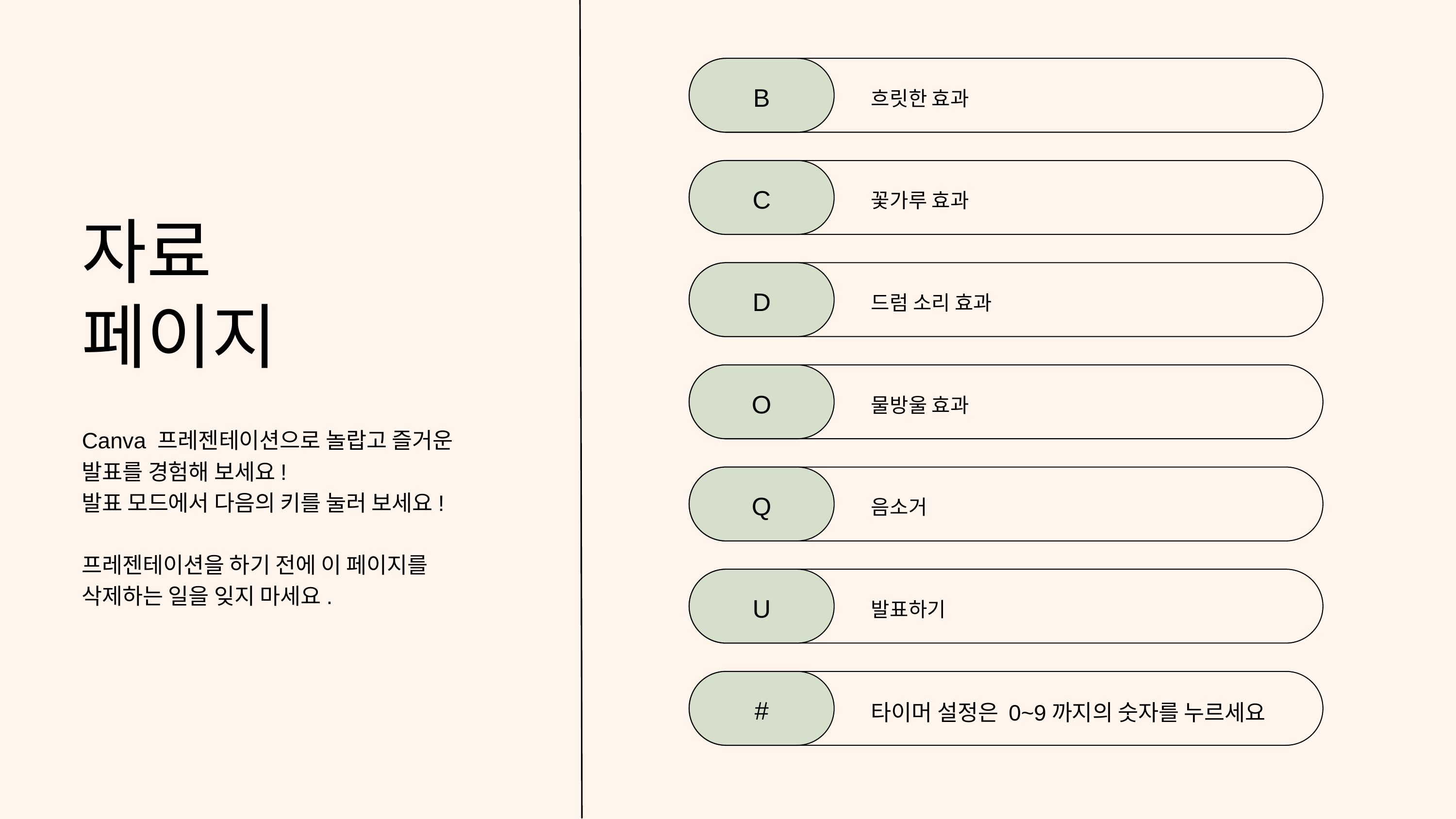

B
흐릿한 효과

C
꽃가루 효과
자료
페이지
Canva 프레젠테이션으로 놀랍고 즐거운
발표를 경험해 보세요!
발표 모드에서 다음의 키를 눌러 보세요!

프레젠테이션을 하기 전에 이 페이지를
삭제하는 일을 잊지 마세요.

D
드럼 소리 효과

O
물방울 효과

Q
음소거

U
발표하기

#
타이머 설정은 0~9까지의 숫자를 누르세요